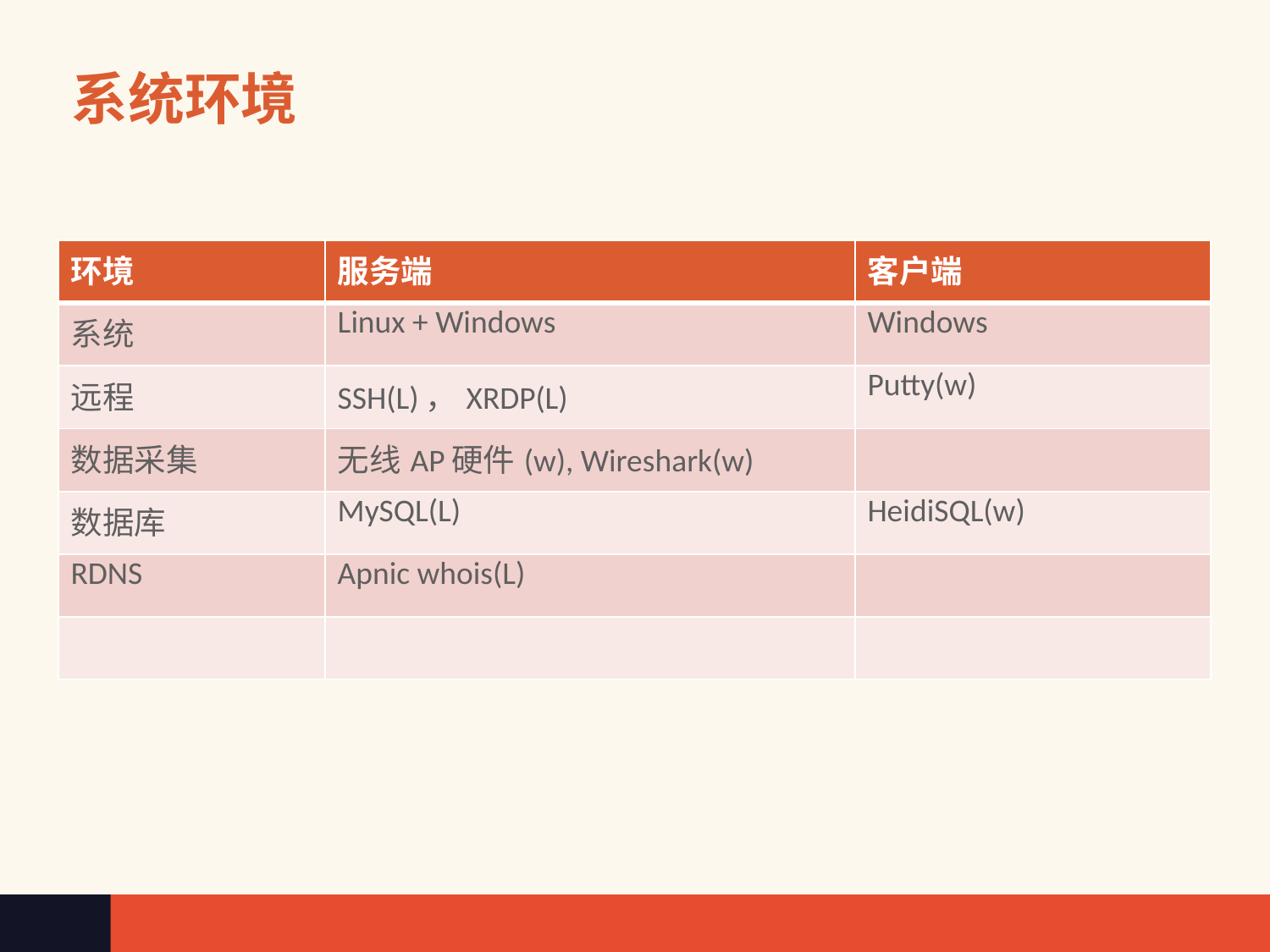

# 系统环境
| 环境 | 服务端 | 客户端 |
| --- | --- | --- |
| 系统 | Linux + Windows | Windows |
| 远程 | SSH(L)，XRDP(L) | Putty(w) |
| 数据采集 | 无线AP硬件(w), Wireshark(w) |  |
| 数据库 | MySQL(L) | HeidiSQL(w) |
| RDNS | Apnic whois(L) |  |
|  |  |  |